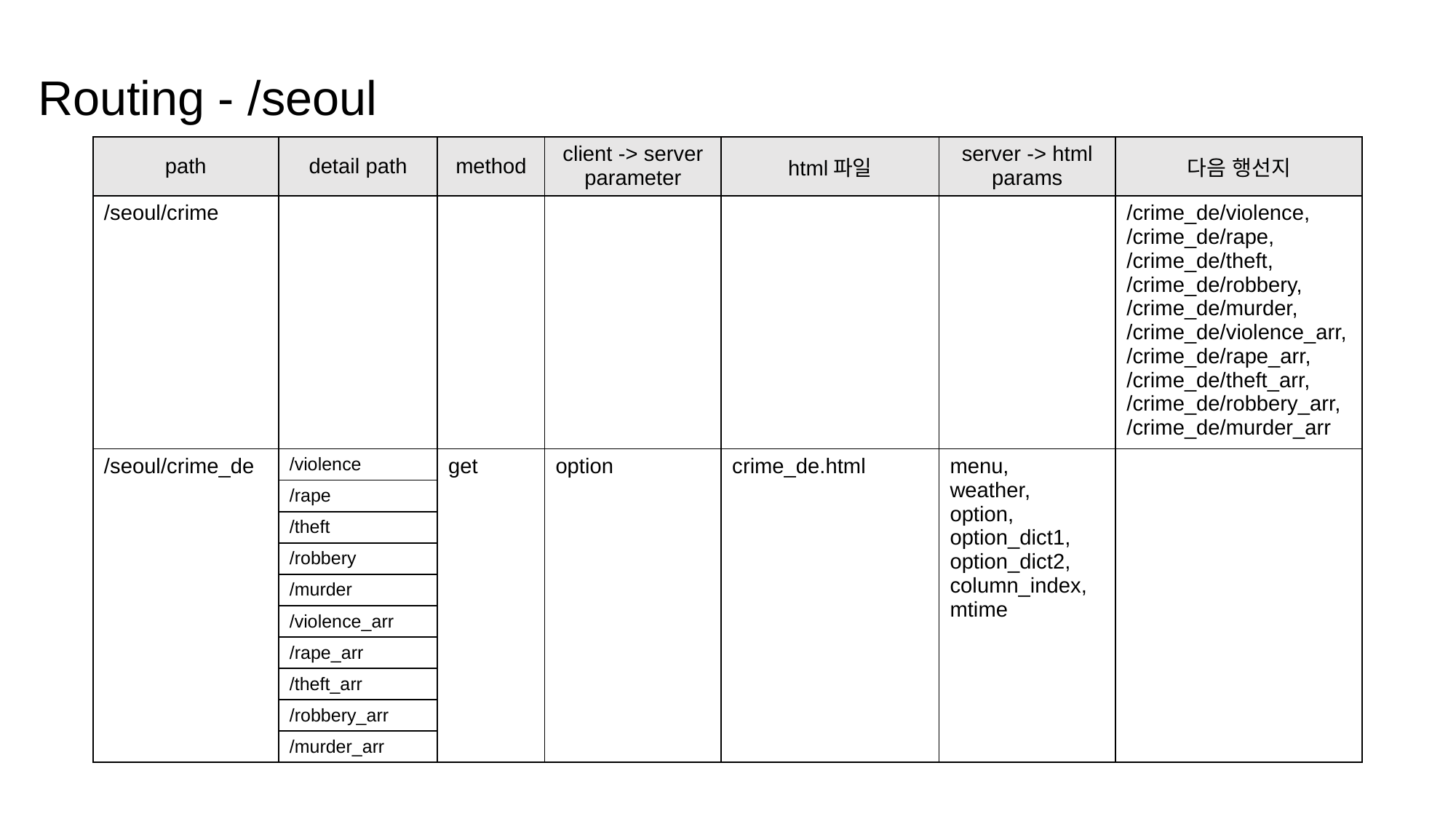

# Routing - /seoul
| path | detail path | method | client -> server parameter | html파일 | server -> html params | 다음 행선지 |
| --- | --- | --- | --- | --- | --- | --- |
| /seoul/crime |  |  |  |  |  | /crime\_de/violence, /crime\_de/rape, /crime\_de/theft, /crime\_de/robbery, /crime\_de/murder, /crime\_de/violence\_arr, /crime\_de/rape\_arr, /crime\_de/theft\_arr, /crime\_de/robbery\_arr, /crime\_de/murder\_arr |
| /seoul/crime\_de | /violence | get | option | crime\_de.html | menu, weather, option, option\_dict1, option\_dict2, column\_index, mtime |  |
|  | /rape |  |  |  |  |  |
|  | /theft |  |  |  |  |  |
|  | /robbery |  |  |  |  |  |
|  | /murder |  |  |  |  |  |
|  | /violence\_arr | post |  |  |  |  |
|  | /rape\_arr |  |  |  |  |  |
|  | /theft\_arr |  |  |  |  |  |
|  | /robbery\_arr |  |  |  |  |  |
|  | /murder\_arr |  |  |  |  |  |